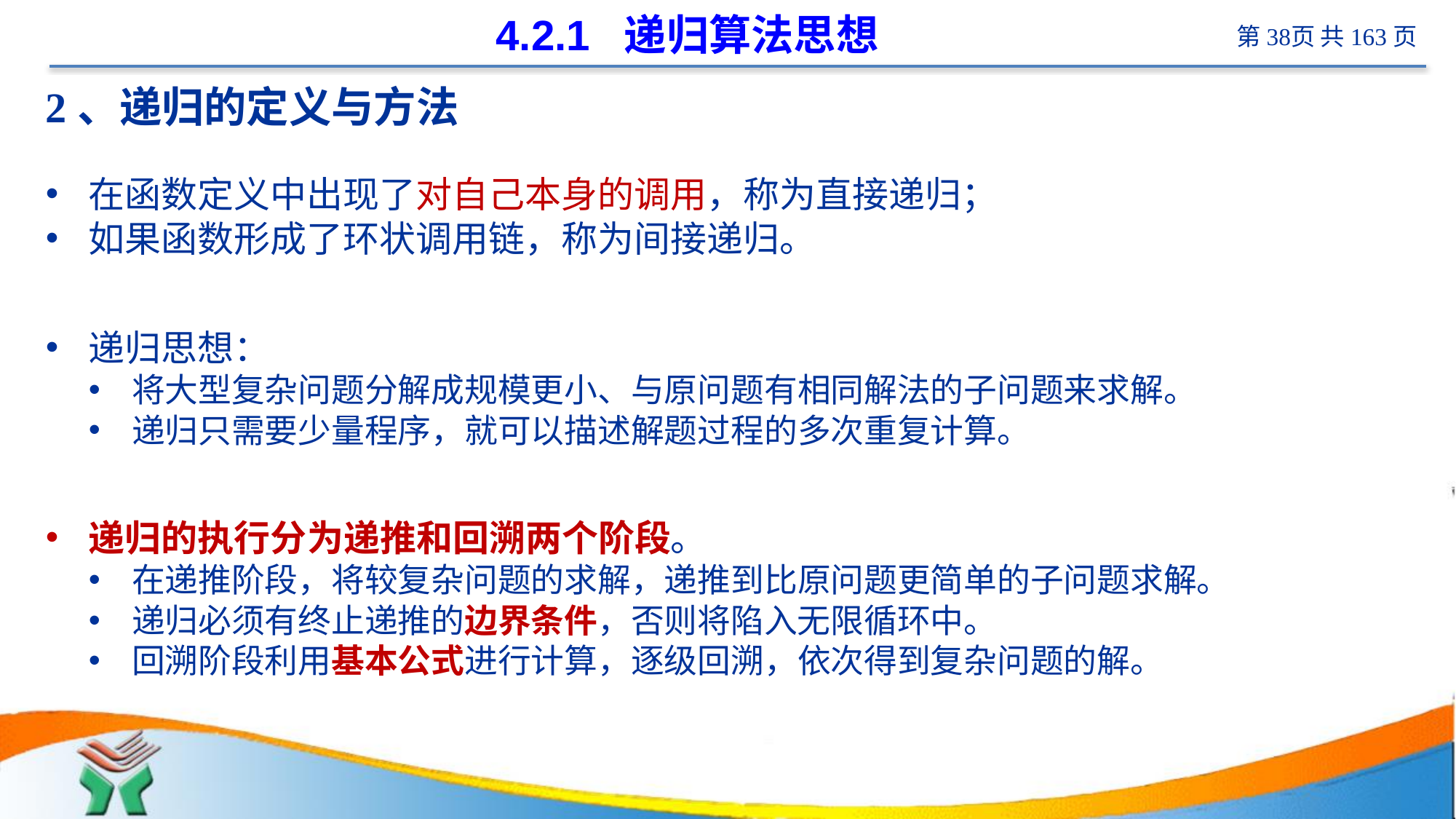

# 4.2.1  递归算法思想
2、递归的定义与方法

在函数定义中出现了对自己本身的调用，称为直接递归；
如果函数形成了环状调用链，称为间接递归。

递归思想：
将大型复杂问题分解成规模更小、与原问题有相同解法的子问题来求解。
递归只需要少量程序，就可以描述解题过程的多次重复计算。

递归的执行分为递推和回溯两个阶段。
在递推阶段，将较复杂问题的求解，递推到比原问题更简单的子问题求解。
递归必须有终止递推的边界条件，否则将陷入无限循环中。
回溯阶段利用基本公式进行计算，逐级回溯，依次得到复杂问题的解。